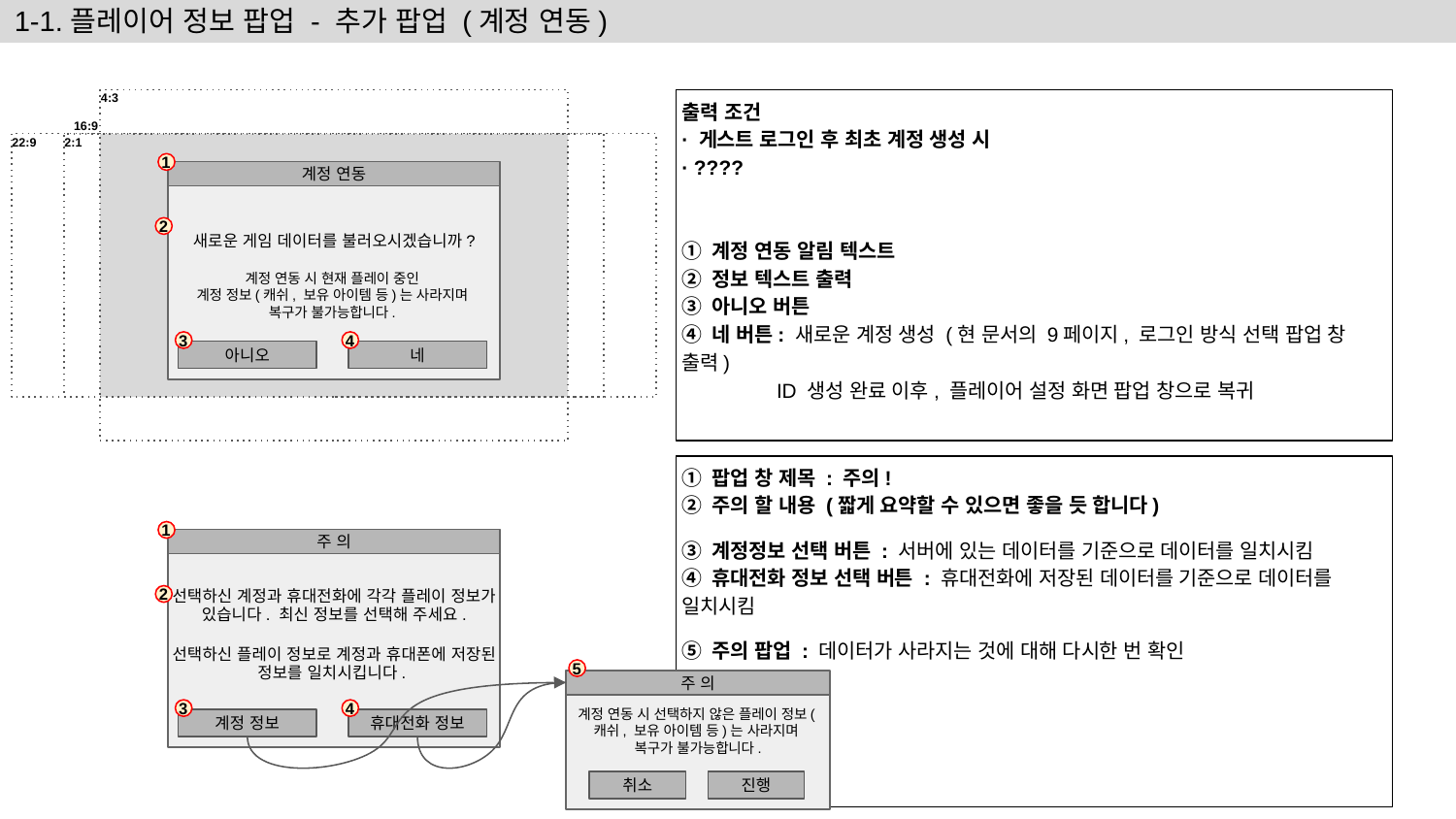

# 1-1.플레이어 정보 팝업 - 추가 팝업 (계정 연동)
출력 조건
· 게스트 로그인 후 최초 계정 생성 시
· ????

① 계정 연동 알림 텍스트
② 정보 텍스트 출력
③ 아니오 버튼
④ 네 버튼: 새로운 계정 생성 (현 문서의 9페이지, 로그인 방식 선택 팝업 창 출력)
                 ID 생성 완료 이후, 플레이어 설정 화면 팝업 창으로 복귀

1

계정 연동
새로운 게임 데이터를 불러오시겠습니까?

계정 연동 시 현재 플레이 중인
계정 정보(캐쉬, 보유 아이템 등)는 사라지며
복구가 불가능합니다.
2

3

4

아니오
네
① 팝업 창 제목 : 주의!
② 주의 할 내용 (짧게 요약할 수 있으면 좋을 듯 합니다)

③ 계정정보 선택 버튼 : 서버에 있는 데이터를 기준으로 데이터를 일치시킴
④ 휴대전화 정보 선택 버튼 : 휴대전화에 저장된 데이터를 기준으로 데이터를 일치시킴

⑤ 주의 팝업 : 데이터가 사라지는 것에 대해 다시한 번 확인
1

주 의
선택하신 계정과 휴대전화에 각각 플레이 정보가 있습니다. 최신 정보를 선택해 주세요.

선택하신 플레이 정보로 계정과 휴대폰에 저장된 정보를 일치시킵니다.

2

5

주 의
계정 연동 시 선택하지 않은 플레이 정보(캐쉬, 보유 아이템 등)는 사라지며
복구가 불가능합니다.

3

4

계정 정보
휴대전화 정보
취소
진행